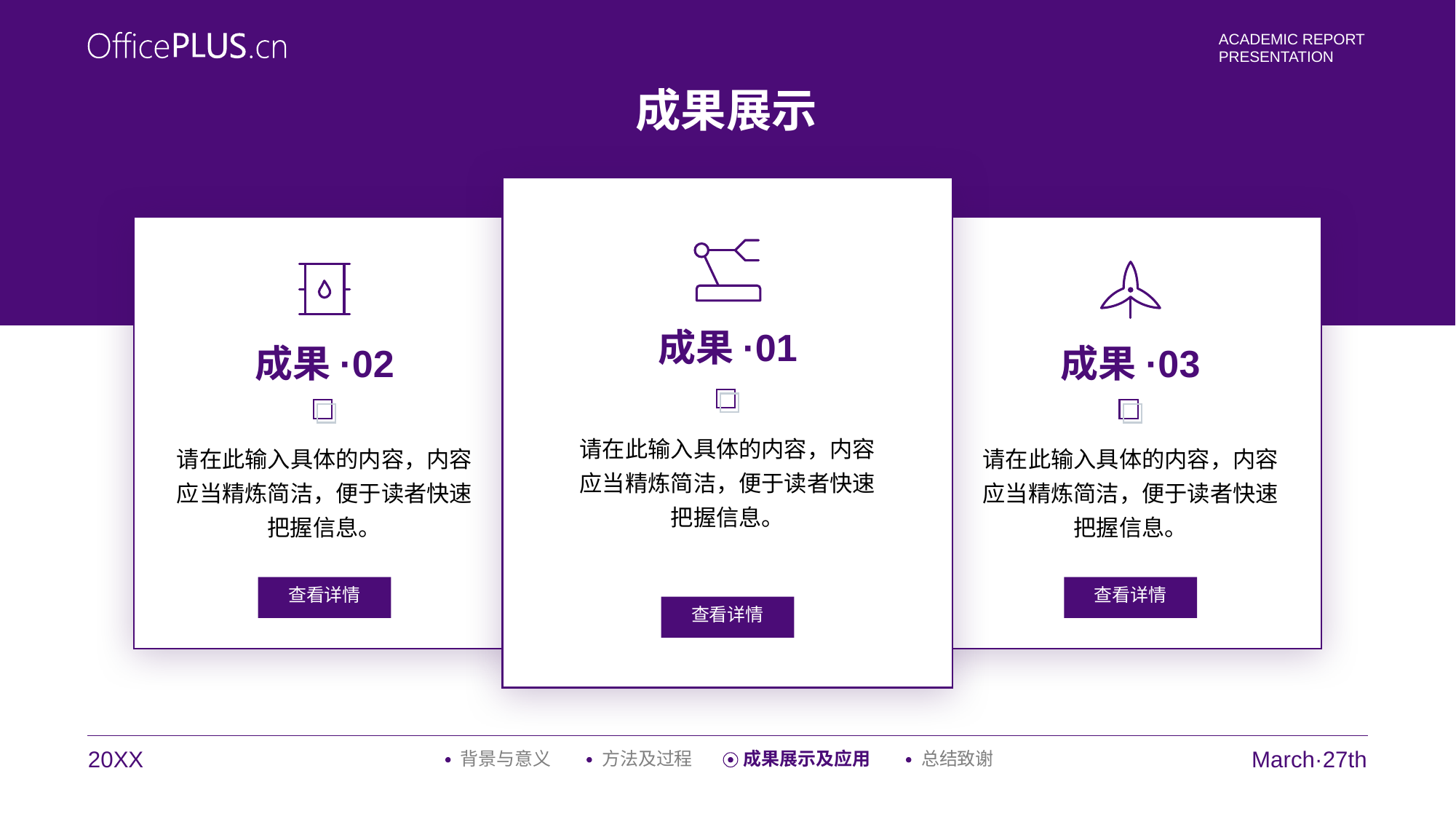

成果展示

成果·01
成果·02
成果·03

请在此输入具体的内容，内容应当精炼简洁，便于读者快速把握信息。
请在此输入具体的内容，内容应当精炼简洁，便于读者快速把握信息。
请在此输入具体的内容，内容应当精炼简洁，便于读者快速把握信息。

查看详情
查看详情

查看详情
20XX
March·27th
背景与意义
方法及过程
成果展示及应用
总结致谢